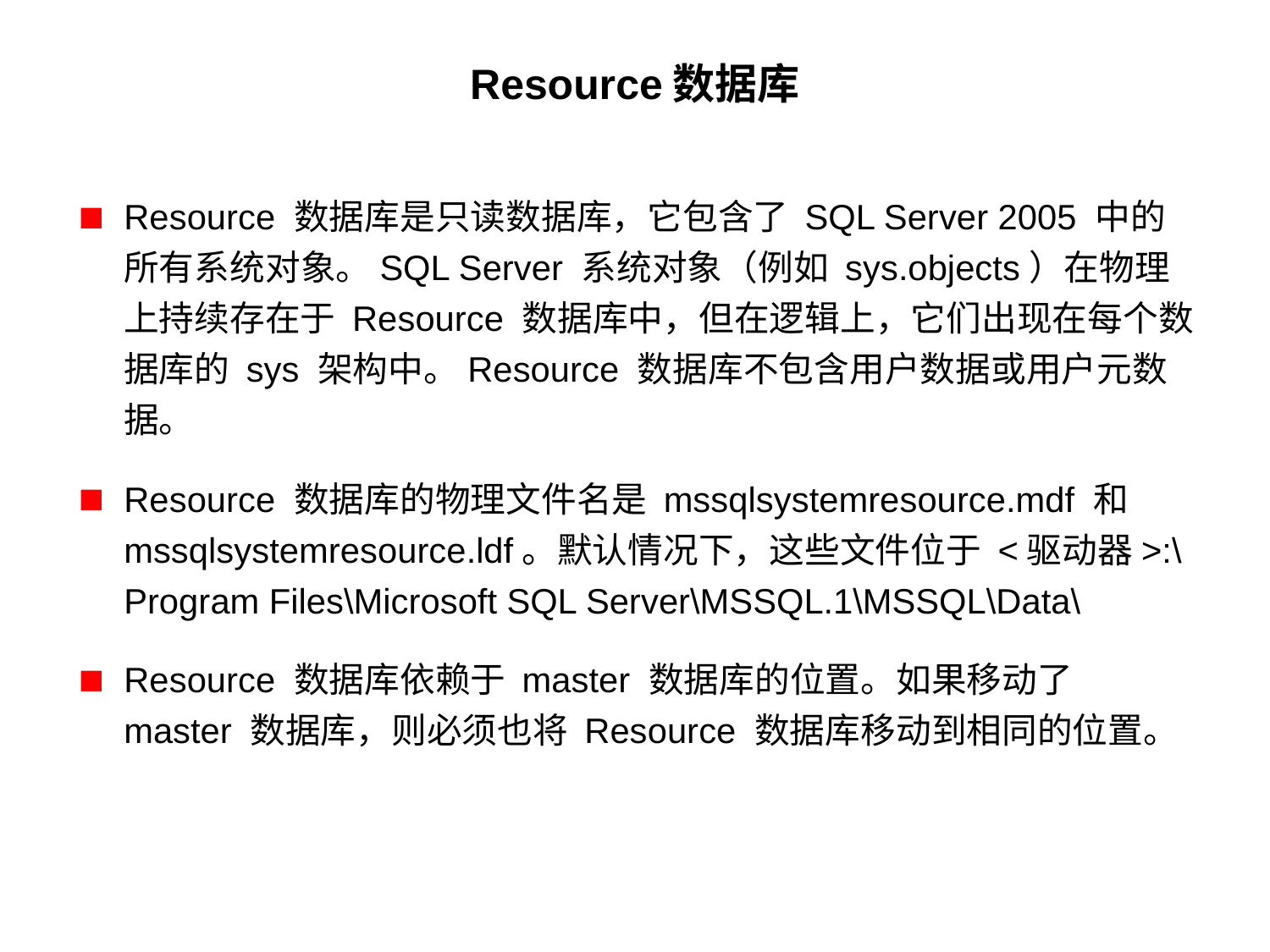

# Resource数据库
Resource 数据库是只读数据库，它包含了 SQL Server 2005 中的所有系统对象。SQL Server 系统对象（例如 sys.objects）在物理上持续存在于 Resource 数据库中，但在逻辑上，它们出现在每个数据库的 sys 架构中。Resource 数据库不包含用户数据或用户元数据。
Resource 数据库的物理文件名是 mssqlsystemresource.mdf 和 mssqlsystemresource.ldf。默认情况下，这些文件位于 <驱动器>:\Program Files\Microsoft SQL Server\MSSQL.1\MSSQL\Data\
Resource 数据库依赖于 master 数据库的位置。如果移动了 master 数据库，则必须也将 Resource 数据库移动到相同的位置。